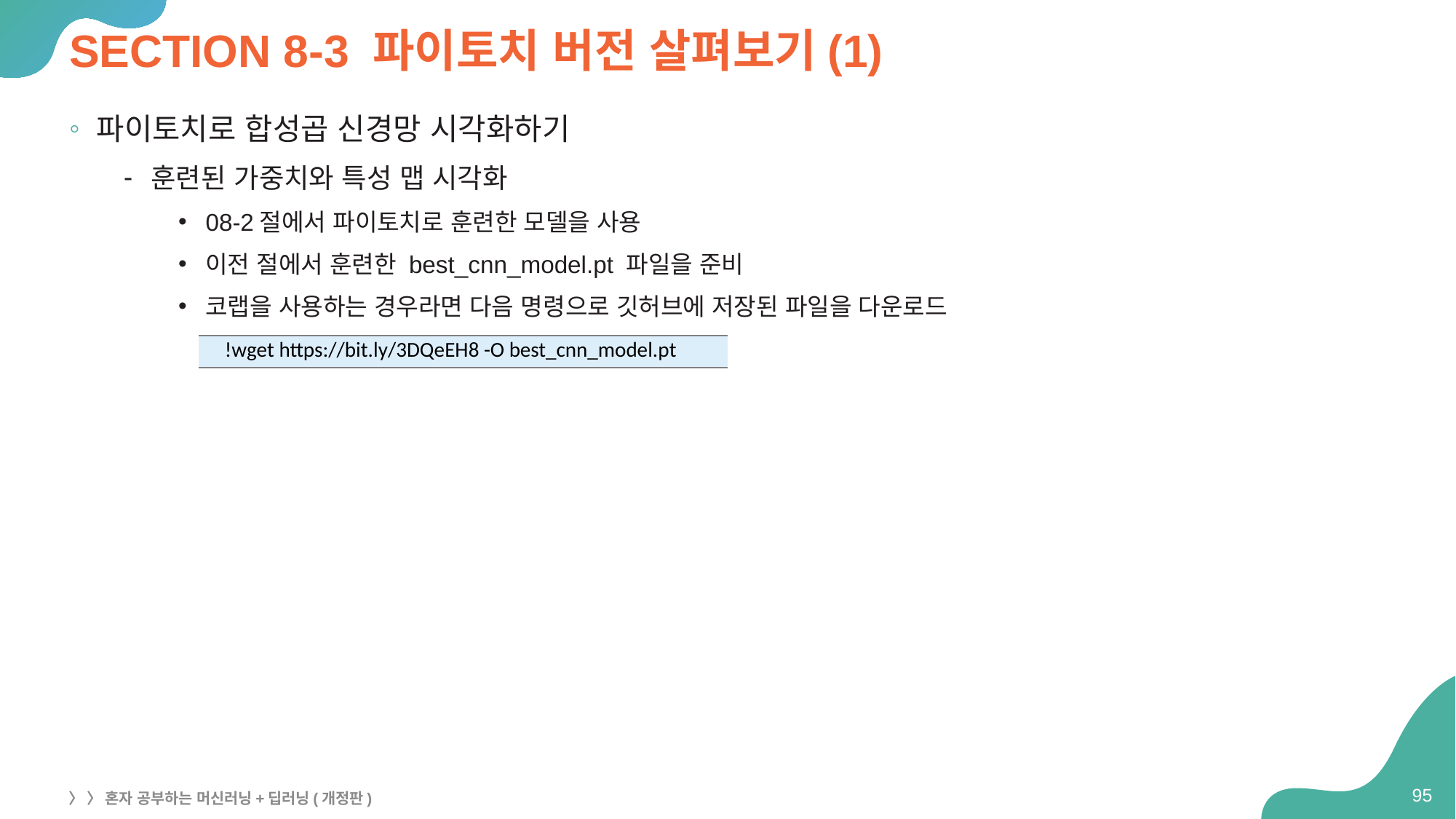

# SECTION 8-3 파이토치 버전 살펴보기(1)
파이토치로 합성곱 신경망 시각화하기
훈련된 가중치와 특성 맵 시각화
08-2절에서 파이토치로 훈련한 모델을 사용
이전 절에서 훈련한 best_cnn_model.pt 파일을 준비
코랩을 사용하는 경우라면 다음 명령으로 깃허브에 저장된 파일을 다운로드
| !wget https://bit.ly/3DQeEH8 -O best\_cnn\_model.pt |
| --- |
95
〉 〉 혼자 공부하는 머신러닝+딥러닝(개정판)